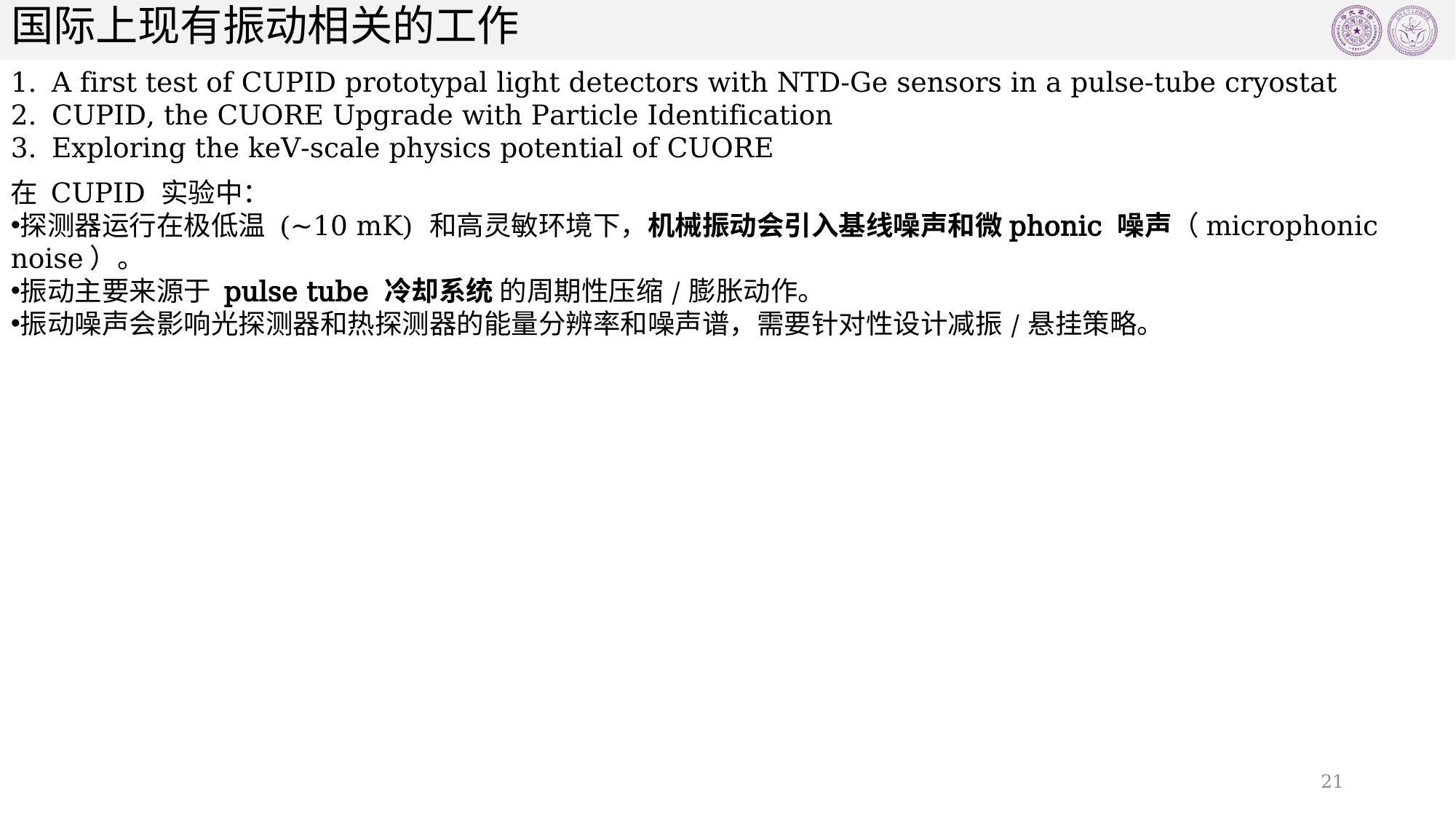

# 国际上现有振动相关的工作
A first test of CUPID prototypal light detectors with NTD-Ge sensors in a pulse-tube cryostat
CUPID, the CUORE Upgrade with Particle Identification
Exploring the keV-scale physics potential of CUORE
在 CUPID 实验中：
探测器运行在极低温 (~10 mK) 和高灵敏环境下，机械振动会引入基线噪声和微phonic 噪声（microphonic noise）。
振动主要来源于 pulse tube 冷却系统 的周期性压缩/膨胀动作。
振动噪声会影响光探测器和热探测器的能量分辨率和噪声谱，需要针对性设计减振/悬挂策略。
21